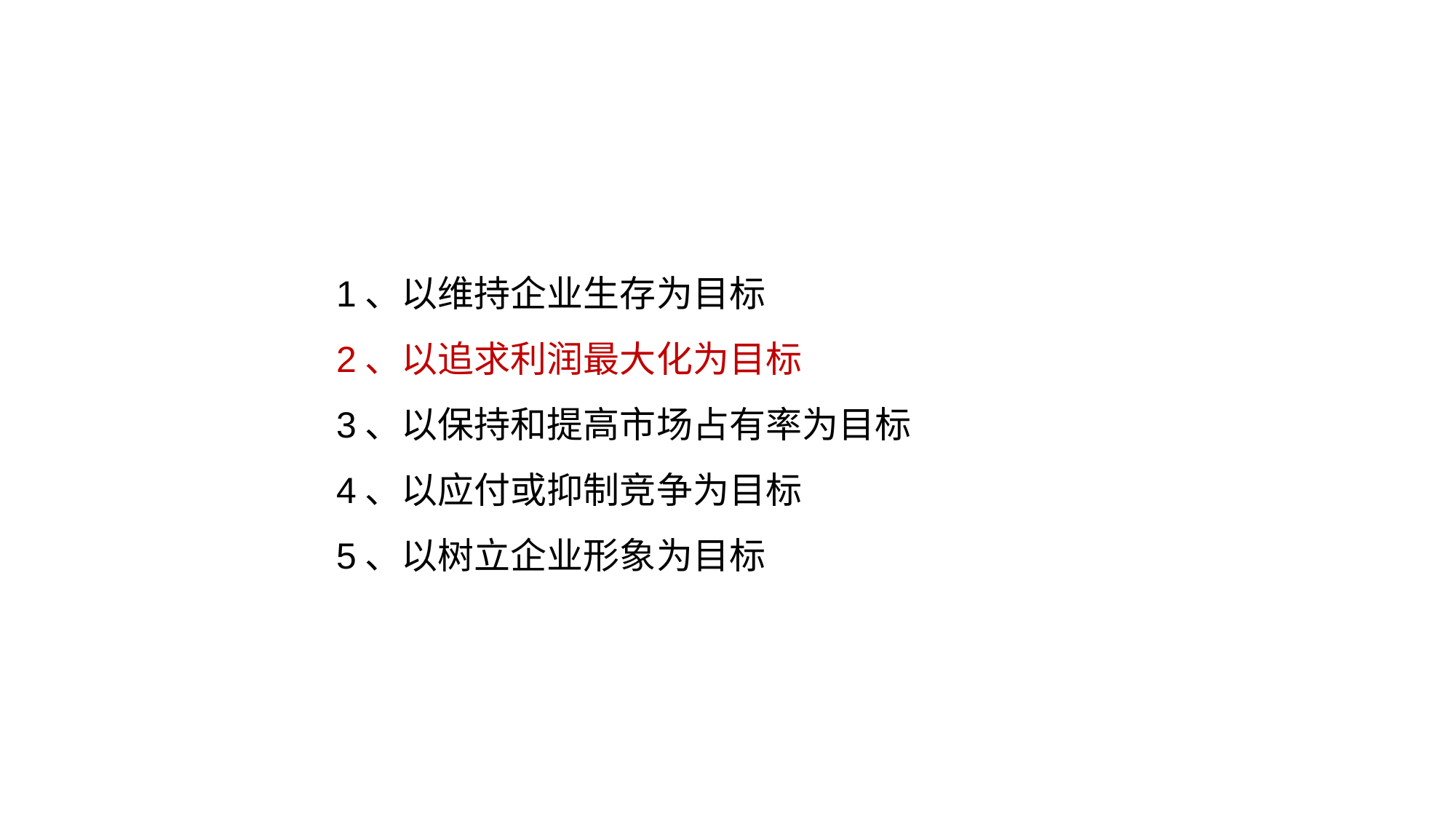

1、以维持企业生存为目标
2、以追求利润最大化为目标
3、以保持和提高市场占有率为目标
4、以应付或抑制竞争为目标
5、以树立企业形象为目标